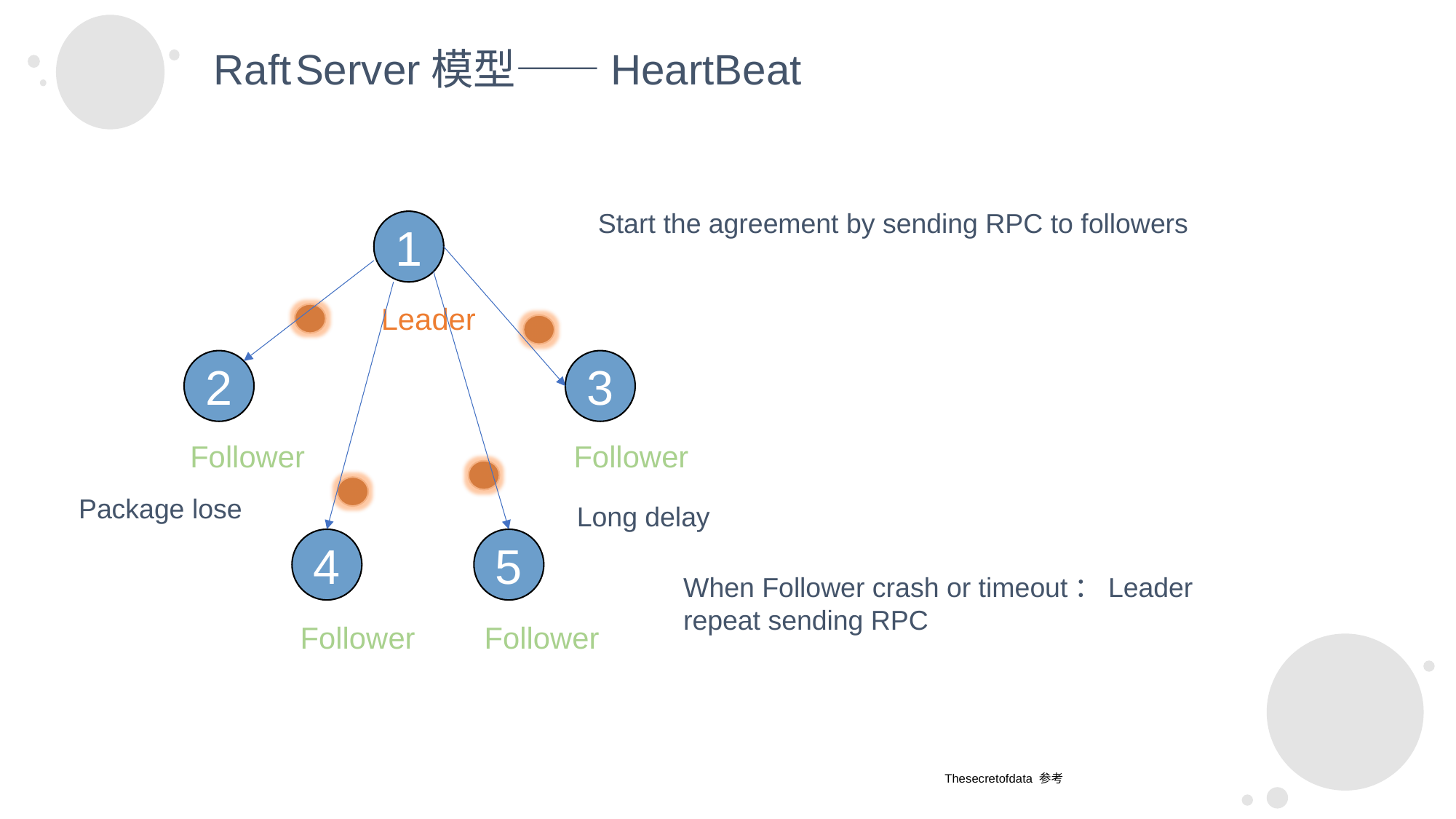

Raft Server模型——HeartBeat
Start the agreement by sending RPC to followers
1
Leader

2
3
Follower
Follower

Package lose
Long delay
4
5
When Follower crash or timeout：Leader repeat sending RPC
Follower
Follower

Thesecretofdata 参考